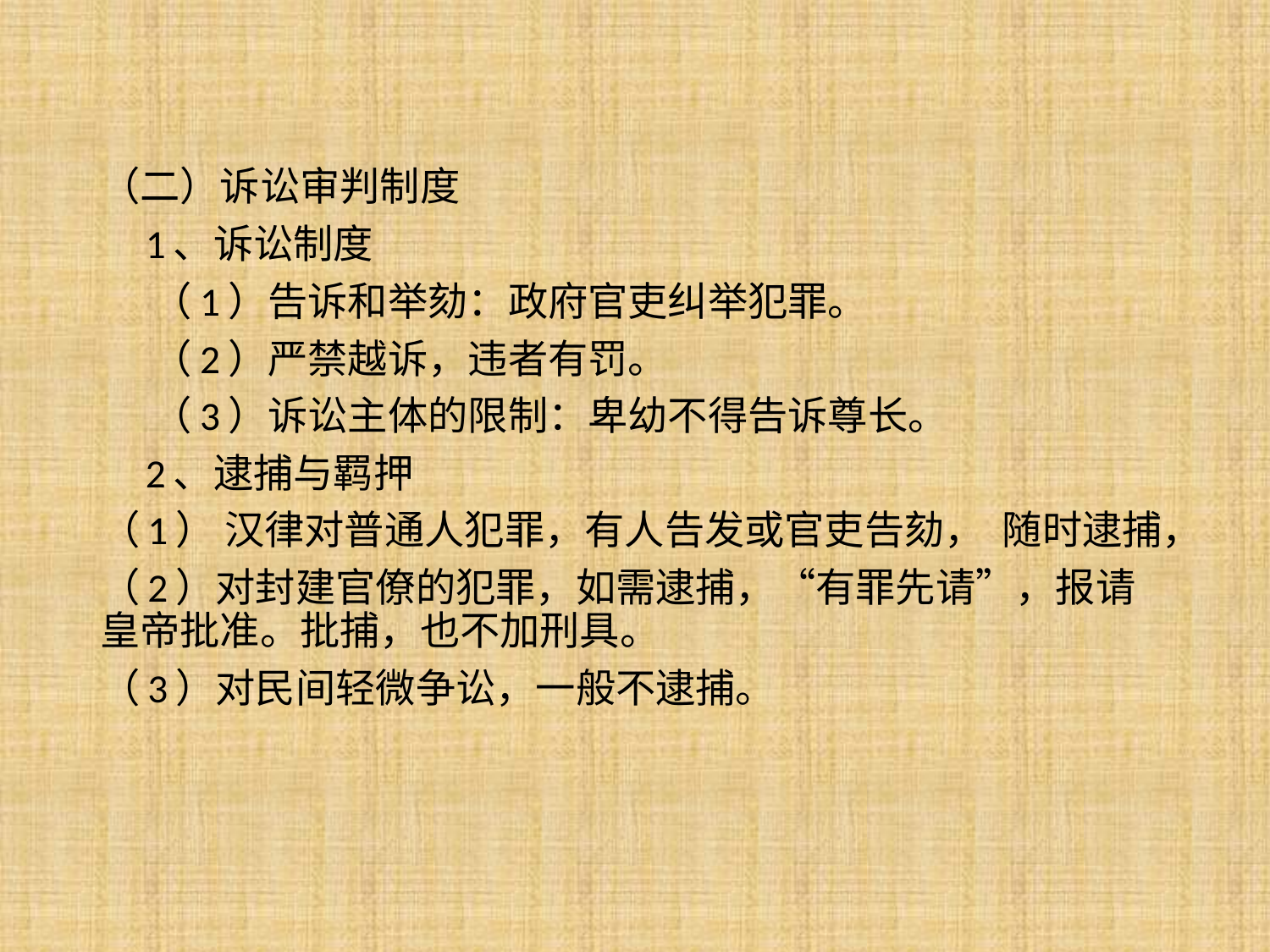

（二）诉讼审判制度
     1、诉讼制度
     （1）告诉和举劾：政府官吏纠举犯罪。
     （2）严禁越诉，违者有罚。
     （3）诉讼主体的限制：卑幼不得告诉尊长。
     2、逮捕与羁押
（1） 汉律对普通人犯罪，有人告发或官吏告劾，  随时逮捕，
（2）对封建官僚的犯罪，如需逮捕，“有罪先请”，报请皇帝批准。批捕，也不加刑具。
（3）对民间轻微争讼，一般不逮捕。